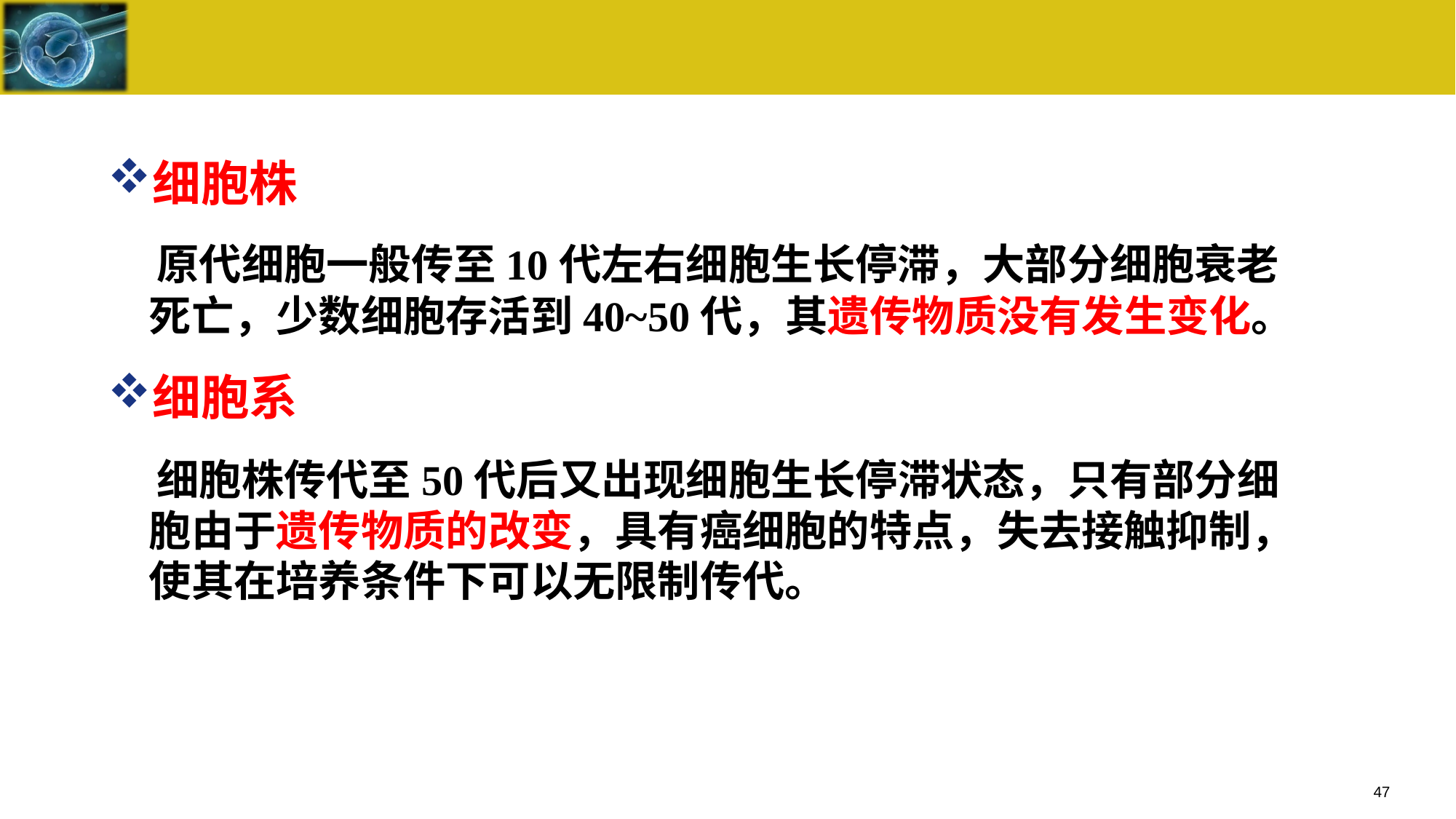

细胞株
    原代细胞一般传至10代左右细胞生长停滞，大部分细胞衰老死亡，少数细胞存活到40~50代，其遗传物质没有发生变化。
细胞系
    细胞株传代至50代后又出现细胞生长停滞状态，只有部分细胞由于遗传物质的改变，具有癌细胞的特点，失去接触抑制，使其在培养条件下可以无限制传代。

47